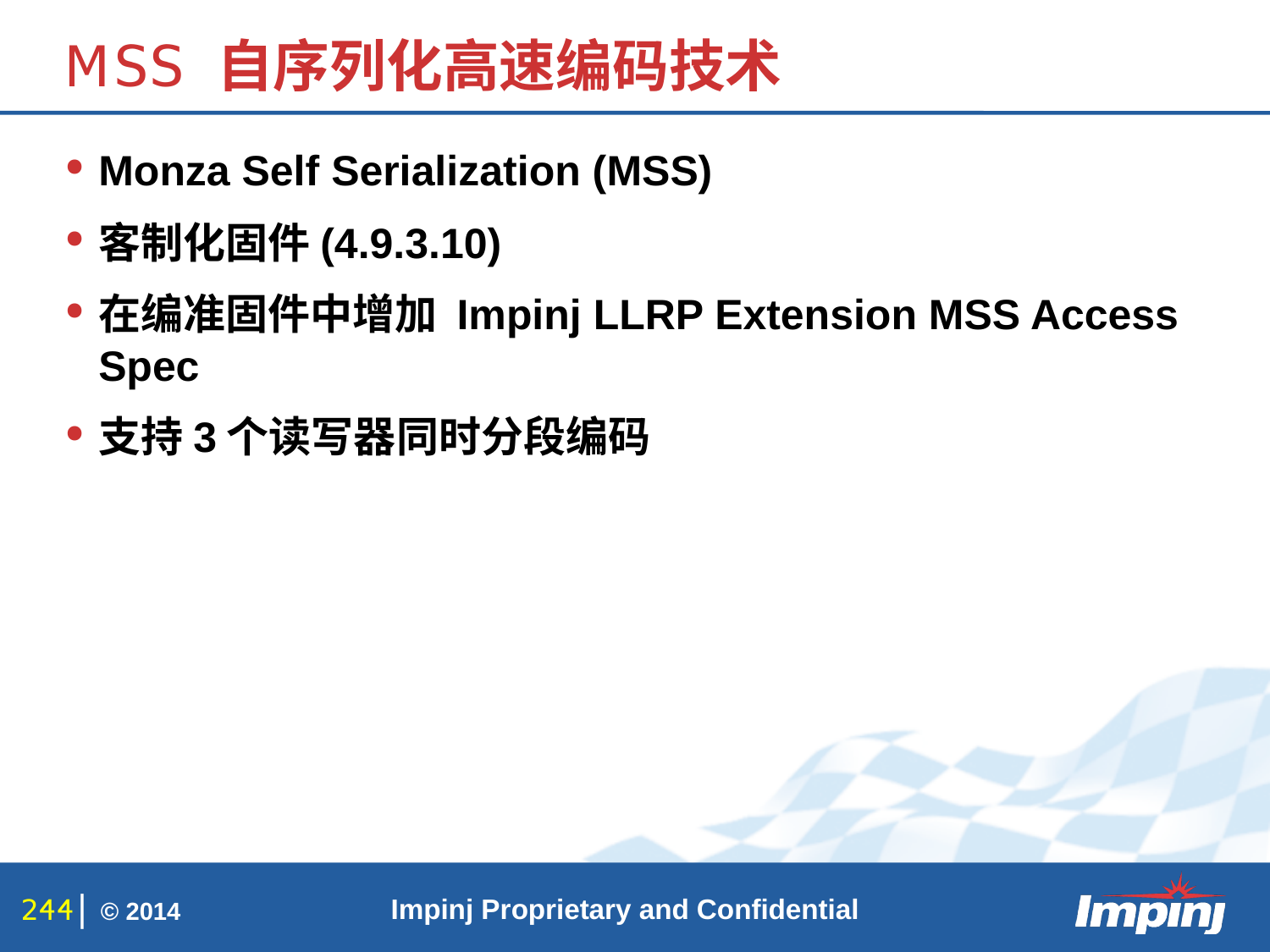

# MSS 自序列化高速编码技术
Monza Self Serialization (MSS)
客制化固件(4.9.3.10)
在编准固件中增加 Impinj LLRP Extension MSS Access Spec
支持3个读写器同时分段编码